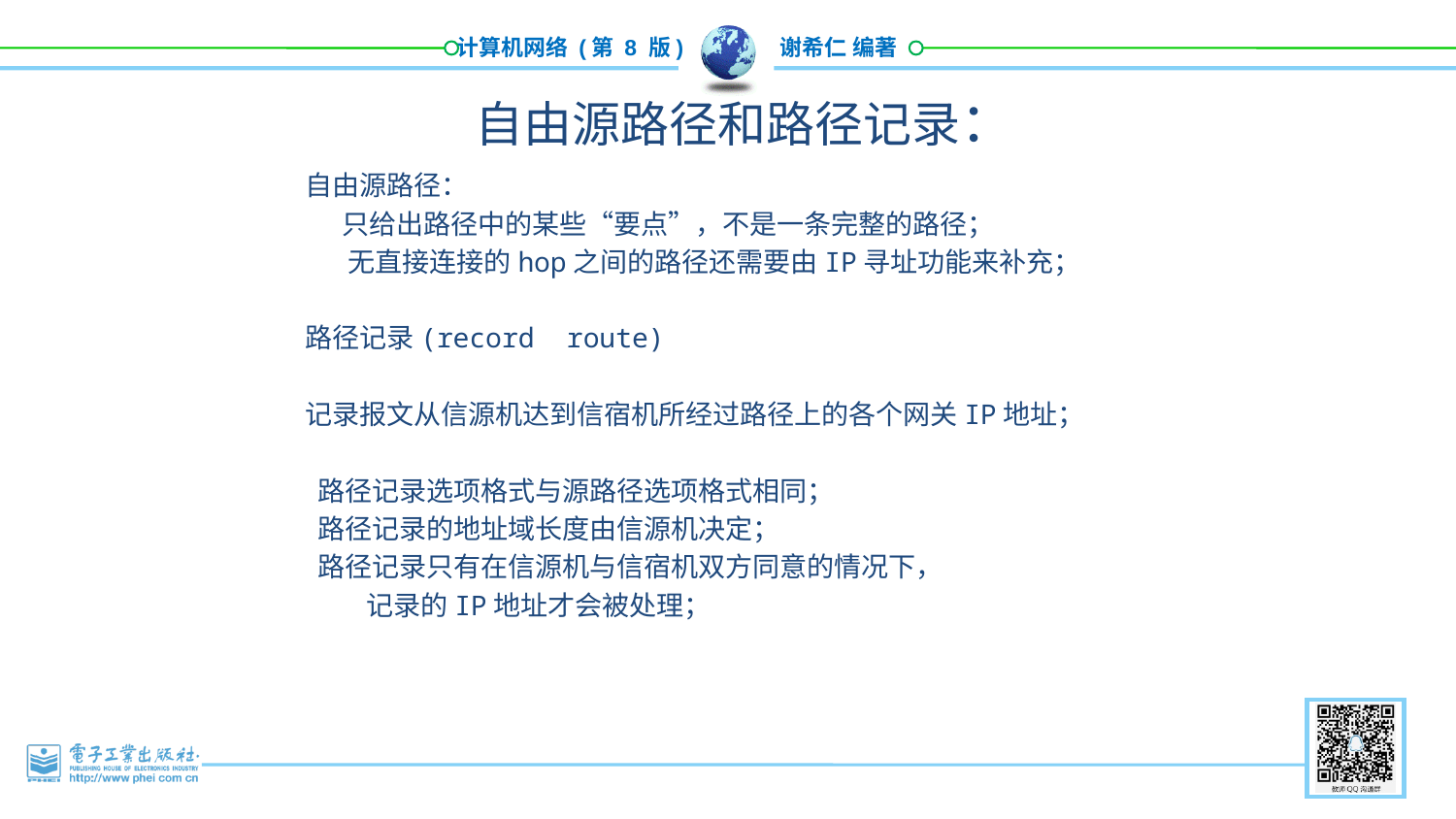

122
自由源路径和路径记录：
自由源路径：
     只给出路径中的某些“要点”，不是一条完整的路径；
      无直接连接的hop之间的路径还需要由IP寻址功能来补充；

路径记录(record  route)

记录报文从信源机达到信宿机所经过路径上的各个网关IP地址；

 路径记录选项格式与源路径选项格式相同；
 路径记录的地址域长度由信源机决定；
 路径记录只有在信源机与信宿机双方同意的情况下，
         记录的IP地址才会被处理；